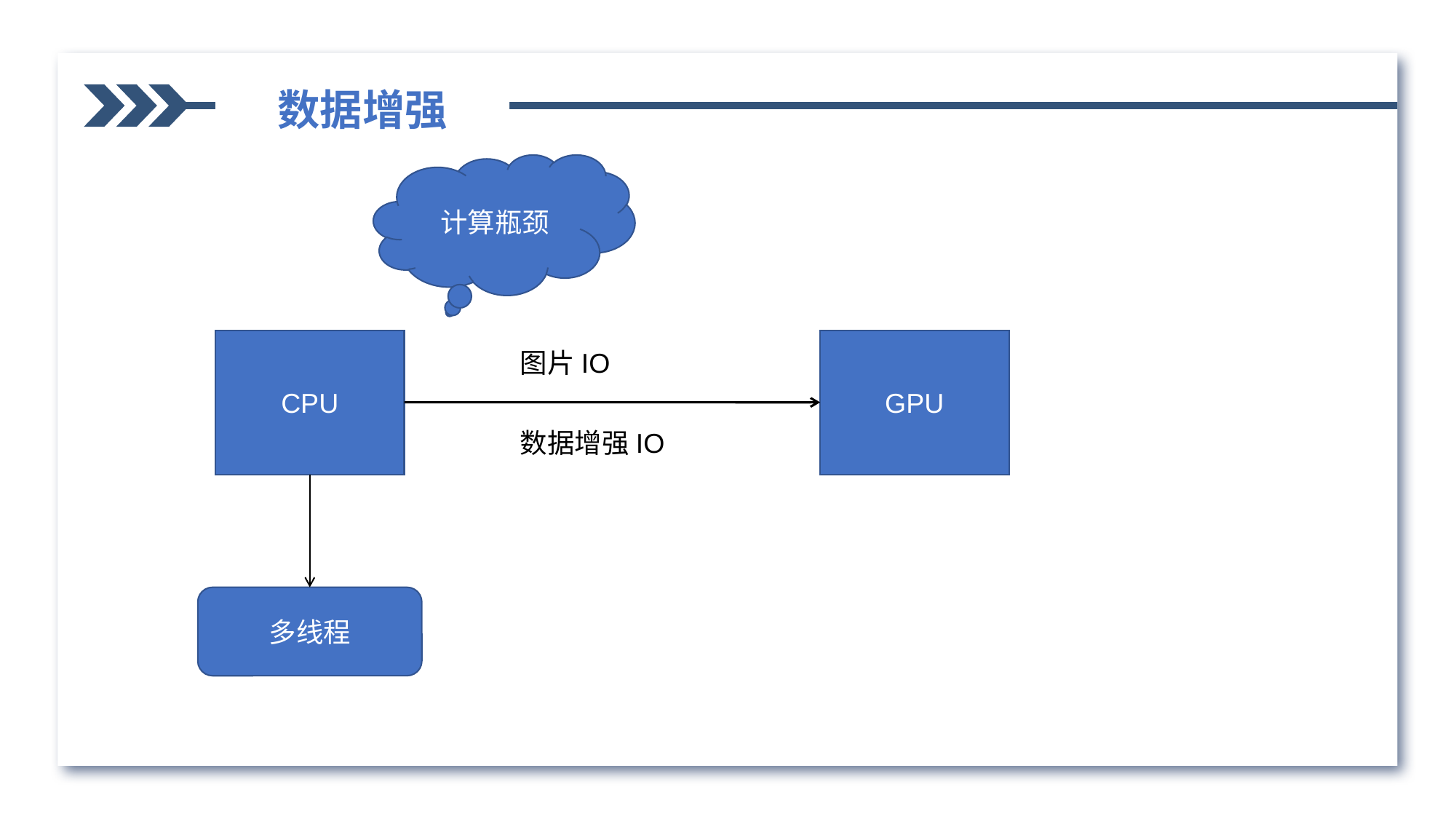

数据增强

计算瓶颈
CPU
GPU

图片IO
数据增强IO
多线程